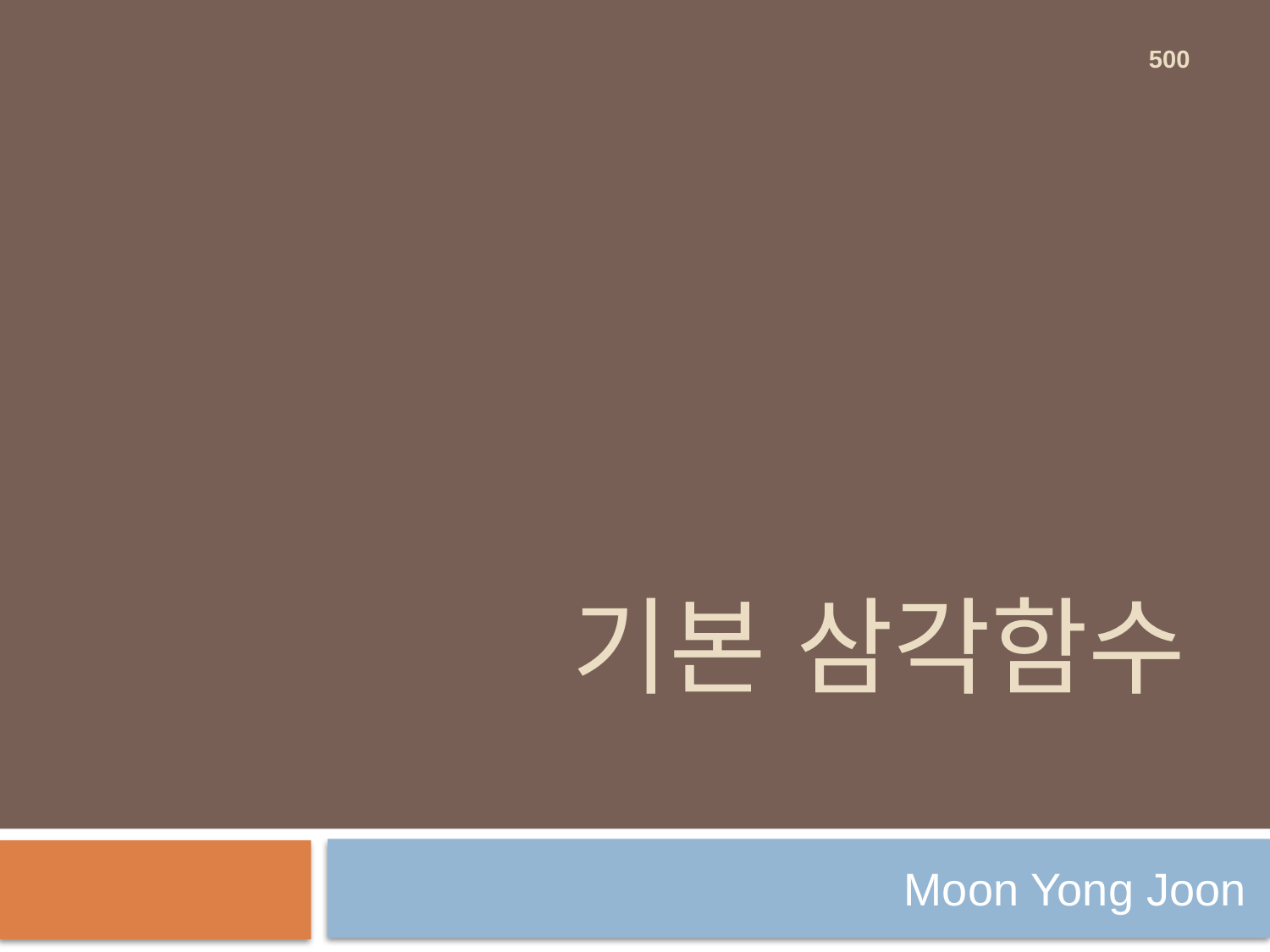

500
# 기본 삼각함수
Moon Yong Joon